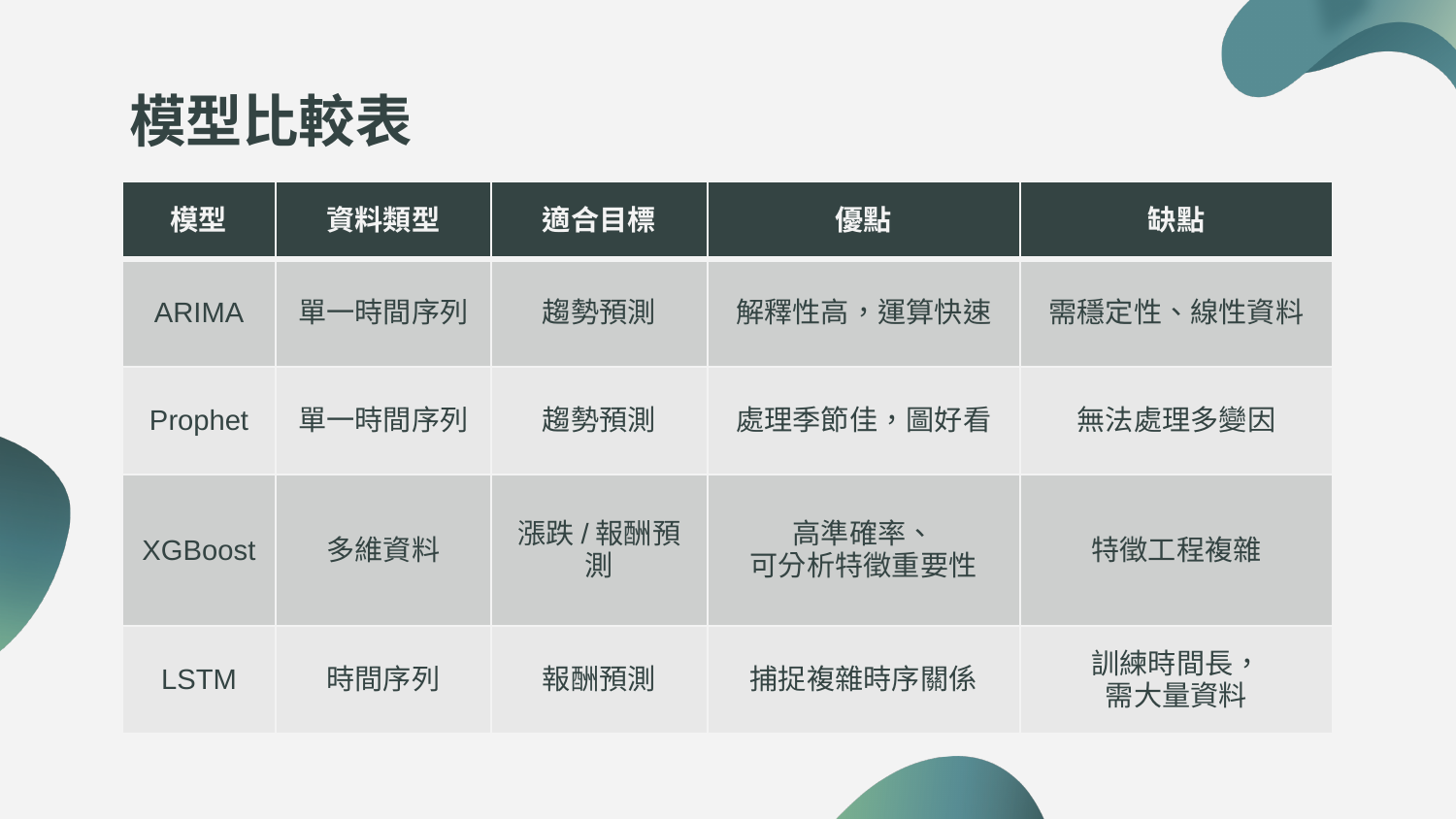

# 模型比較表
| 模型 | 資料類型 | 適合目標 | 優點 | 缺點 |
| --- | --- | --- | --- | --- |
| ARIMA | 單一時間序列 | 趨勢預測 | 解釋性高，運算快速 | 需穩定性、線性資料 |
| Prophet | 單一時間序列 | 趨勢預測 | 處理季節佳，圖好看 | 無法處理多變因 |
| XGBoost | 多維資料 | 漲跌/報酬預測 | 高準確率、 可分析特徵重要性 | 特徵工程複雜 |
| LSTM | 時間序列 | 報酬預測 | 捕捉複雜時序關係 | 訓練時間長， 需大量資料 |